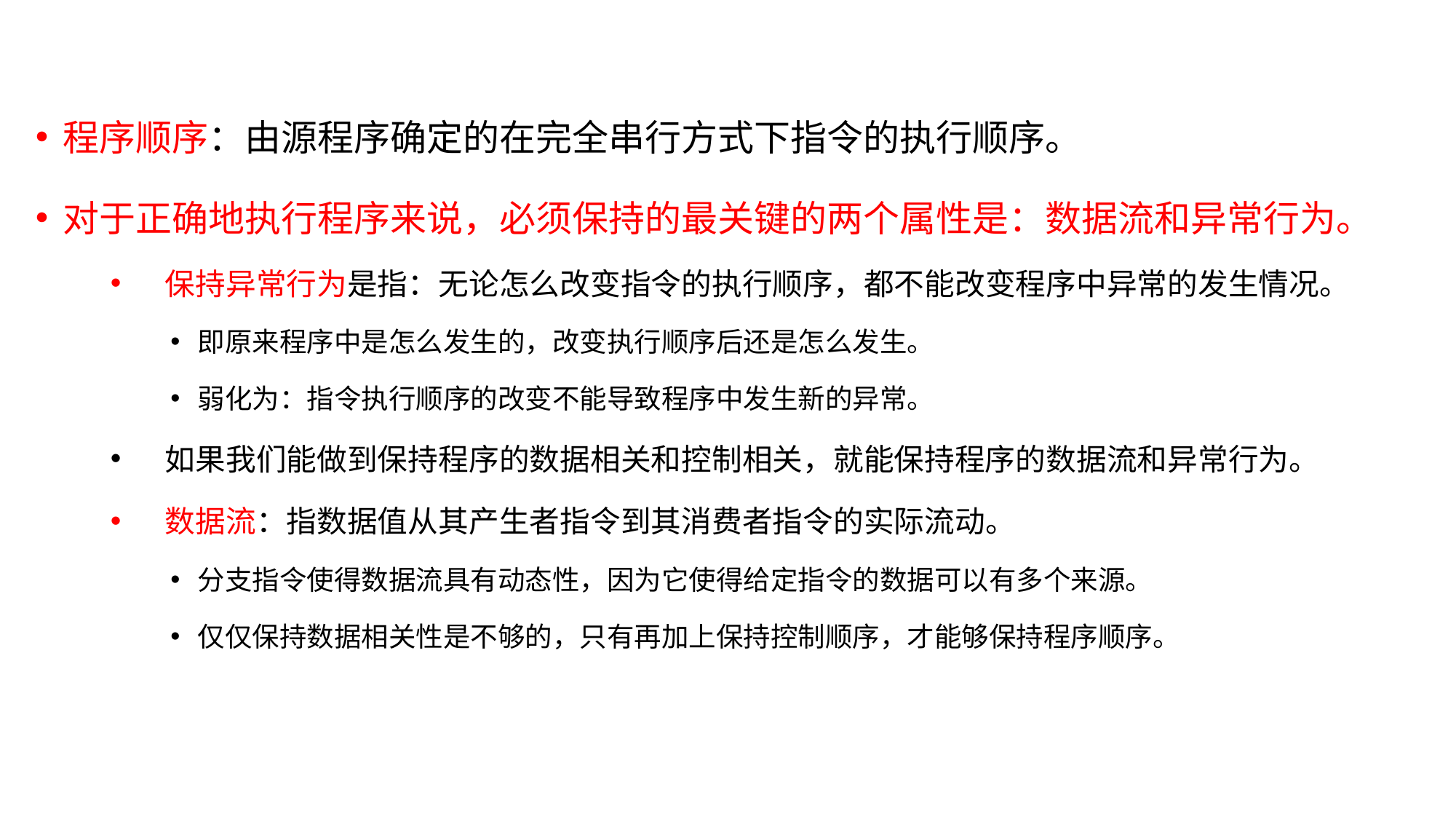

程序顺序：由源程序确定的在完全串行方式下指令的执行顺序。
对于正确地执行程序来说，必须保持的最关键的两个属性是：数据流和异常行为。
保持异常行为是指：无论怎么改变指令的执行顺序，都不能改变程序中异常的发生情况。
即原来程序中是怎么发生的，改变执行顺序后还是怎么发生。
弱化为：指令执行顺序的改变不能导致程序中发生新的异常。
如果我们能做到保持程序的数据相关和控制相关，就能保持程序的数据流和异常行为。
数据流：指数据值从其产生者指令到其消费者指令的实际流动。
分支指令使得数据流具有动态性，因为它使得给定指令的数据可以有多个来源。
仅仅保持数据相关性是不够的，只有再加上保持控制顺序，才能够保持程序顺序。